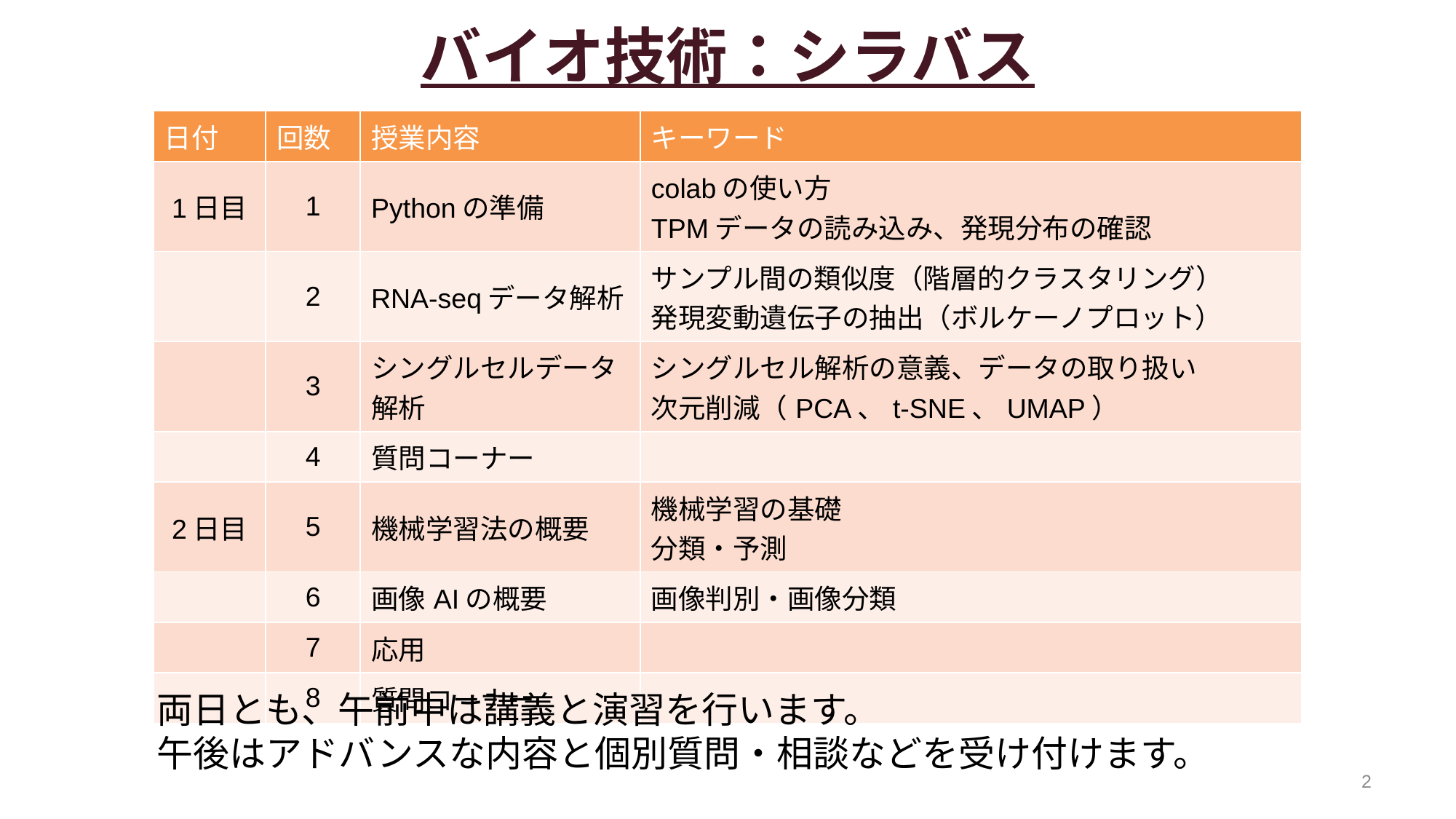

# バイオ技術：シラバス
| 日付 | 回数 | 授業内容 | キーワード |
| --- | --- | --- | --- |
| 1日目 | 1 | Pythonの準備 | colabの使い方 TPMデータの読み込み、発現分布の確認 |
|  | 2 | RNA-seqデータ解析 | サンプル間の類似度（階層的クラスタリング） 発現変動遺伝子の抽出（ボルケーノプロット） |
|  | 3 | シングルセルデータ解析 | シングルセル解析の意義、データの取り扱い 次元削減（PCA、t-SNE、UMAP） |
|  | 4 | 質問コーナー |  |
| 2日目 | 5 | 機械学習法の概要 | 機械学習の基礎 分類・予測 |
|  | 6 | 画像AIの概要 | 画像判別・画像分類 |
|  | 7 | 応用 |  |
|  | 8 | 質問コーナー |  |
両日とも、午前中は講義と演習を行います。
午後はアドバンスな内容と個別質問・相談などを受け付けます。
2